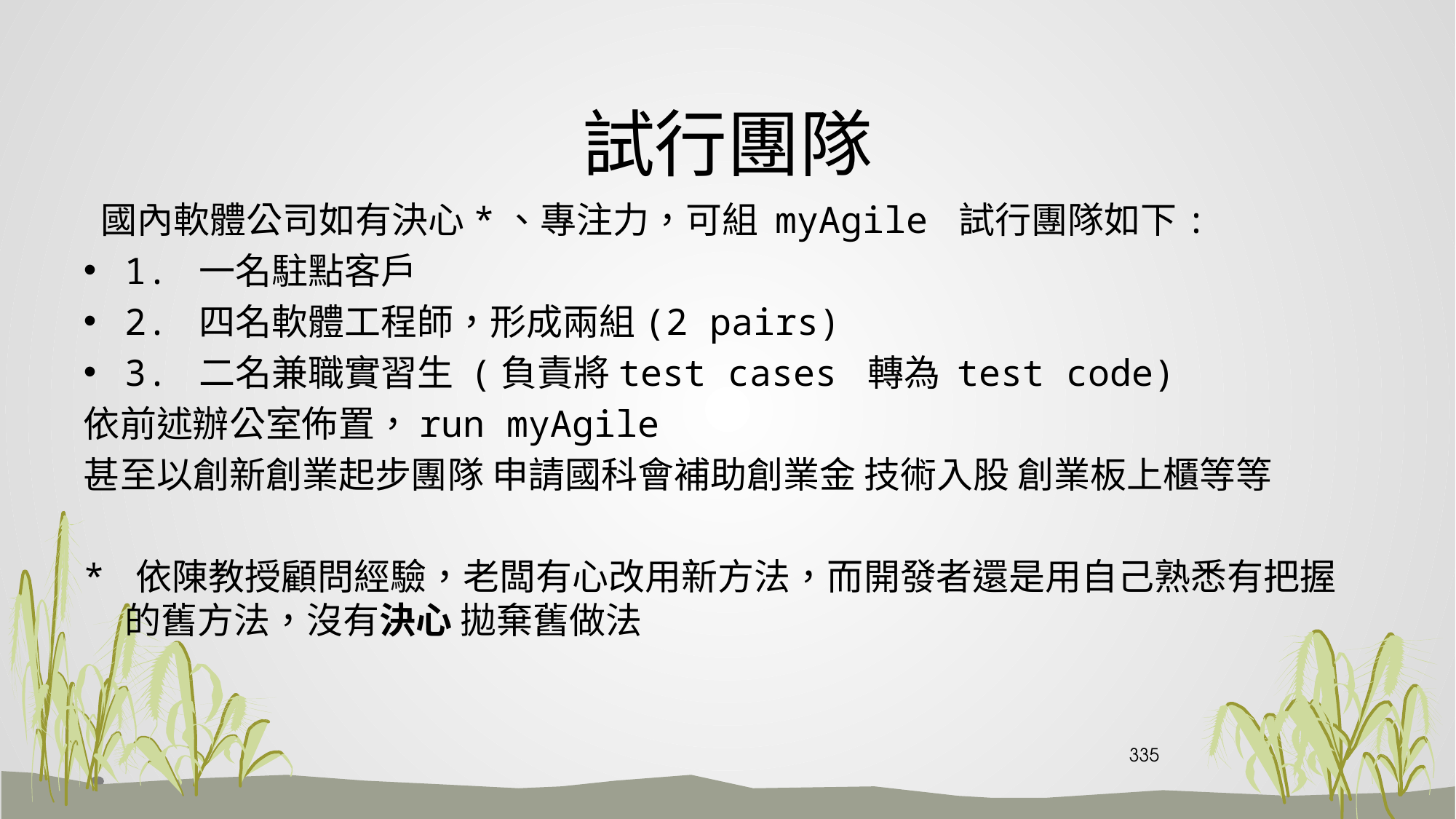

# 試行團隊
 國內軟體公司如有決心*、專注力，可組 myAgile 試行團隊如下:
1. 一名駐點客戶
2. 四名軟體工程師，形成兩組(2 pairs)
3. 二名兼職實習生 (負責將test cases 轉為 test code)
依前述辦公室佈置，run myAgile
甚至以創新創業起步團隊 申請國科會補助創業金 技術入股 創業板上櫃等等

* 依陳教授顧問經驗，老闆有心改用新方法，而開發者還是用自己熟悉有把握的舊方法，沒有決心 拋棄舊做法

335